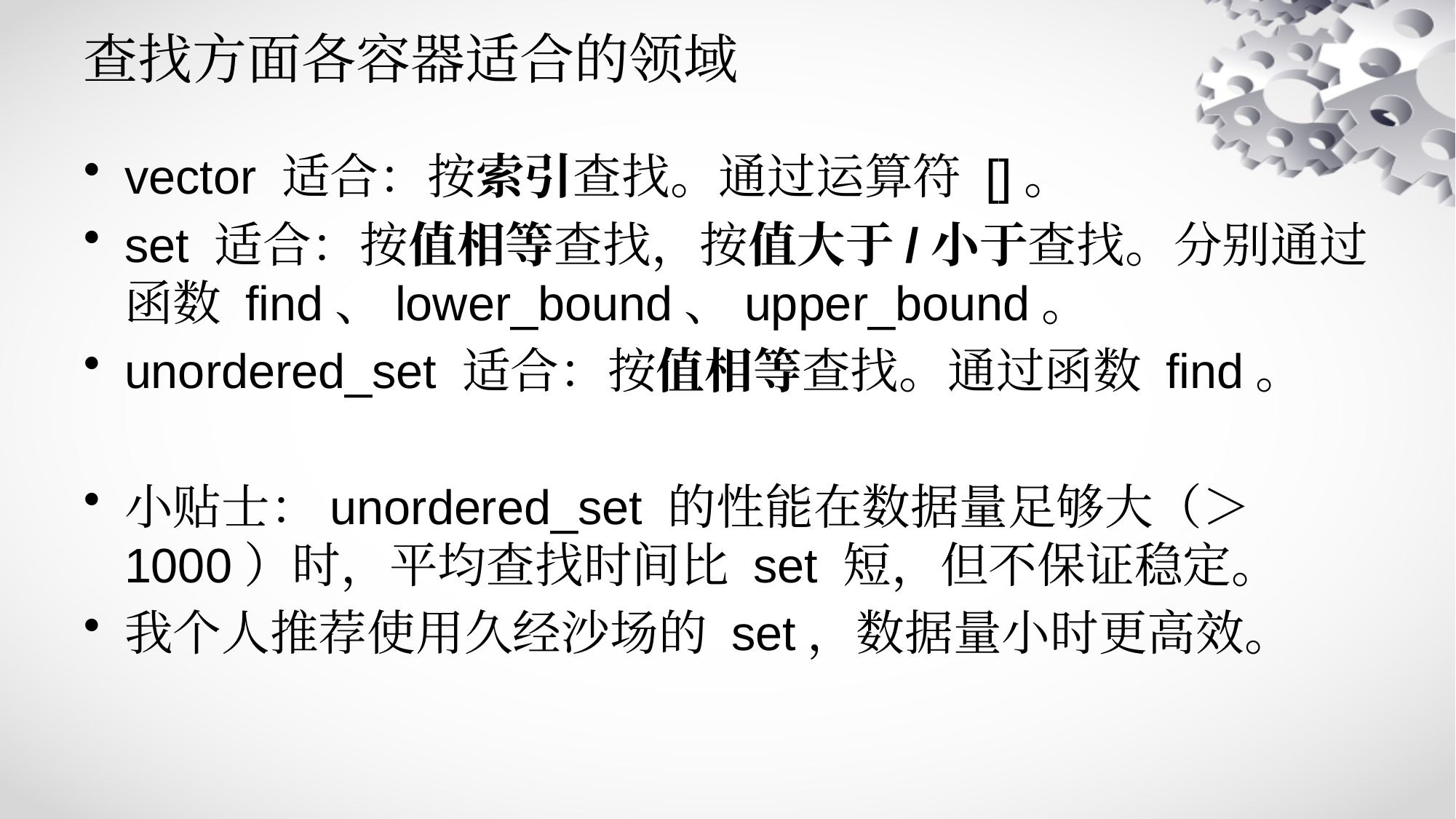

# 查找方面各容器适合的领域
vector 适合：按索引查找。通过运算符 []。
set 适合：按值相等查找，按值大于/小于查找。分别通过函数 find、lower_bound、upper_bound。
unordered_set 适合：按值相等查找。通过函数 find。

小贴士：unordered_set 的性能在数据量足够大（＞1000）时，平均查找时间比 set 短，但不保证稳定。
我个人推荐使用久经沙场的 set，数据量小时更高效。